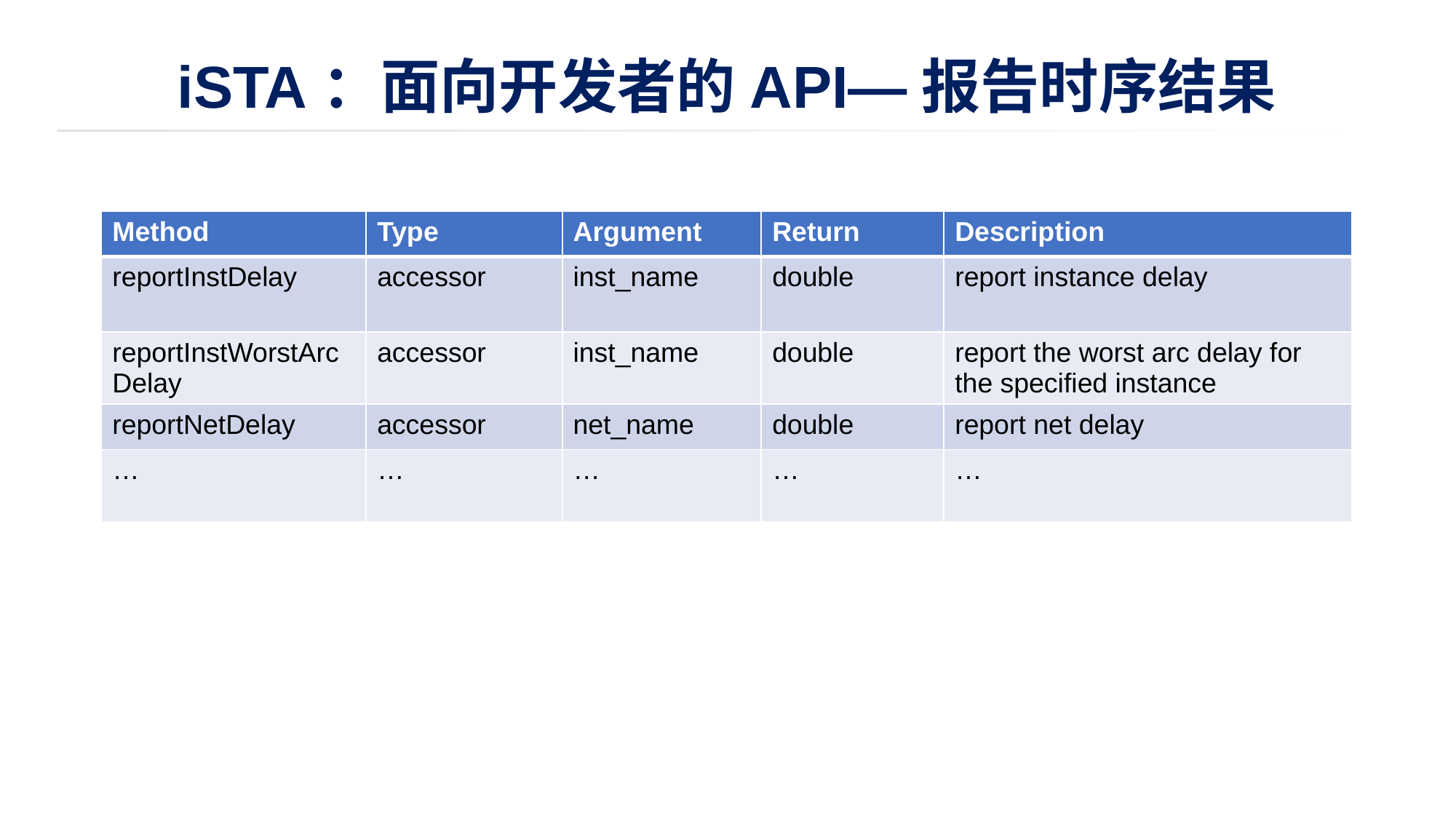

# iSTA：面向开发者的API—报告时序结果
| Method | Type | Argument | Return | Description |
| --- | --- | --- | --- | --- |
| reportInstDelay | accessor | inst\_name | double | report instance delay |
| reportInstWorstArcDelay | accessor | inst\_name | double | report the worst arc delay for the specified instance |
| reportNetDelay | accessor | net\_name | double | report net delay |
| … | … | … | … | … |